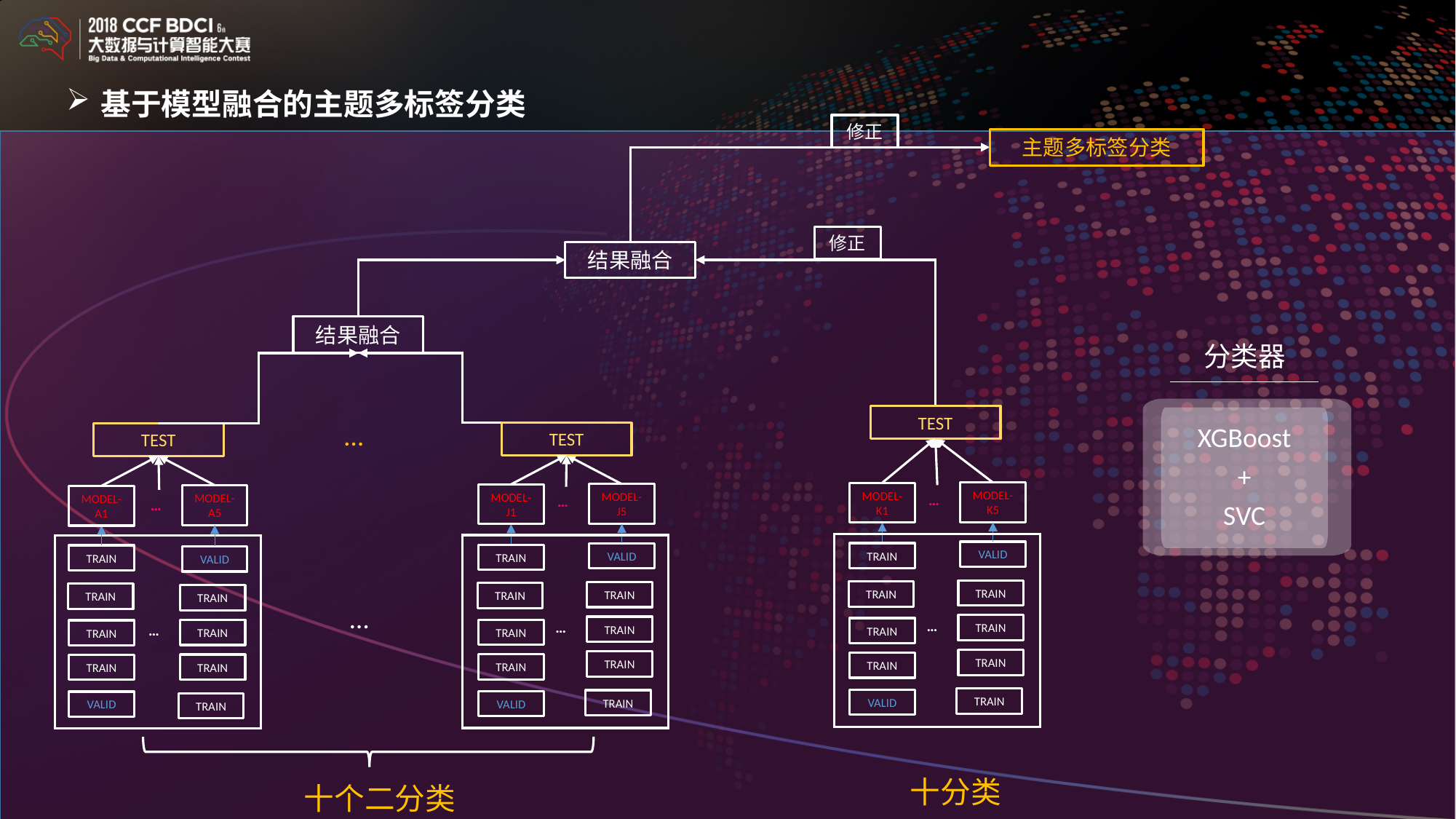

基于模型融合的主题多标签分类
修正
主题多标签分类

修正
结果融合
结果融合
TEST

TRAIN
TRAIN
TRAIN
TRAIN
VALID
分类器

XGBoost
+
SVC
TEST
…
TEST
MODEL-K5
MODEL-K1
MODEL-J5
MODEL-J1
…
MODEL-A5
MODEL-A1
…
…

VALID
TRAIN
VALID
TRAIN
VALID
TRAIN
TRAIN
TRAIN
TRAIN
TRAIN
…
…
…
TRAIN
…
TRAIN
TRAIN
TRAIN
TRAIN
TRAIN
TRAIN
TRAIN
TRAIN
TRAIN
TRAIN
VALID
TRAIN
VALID
TRAIN
十分类
十个二分类